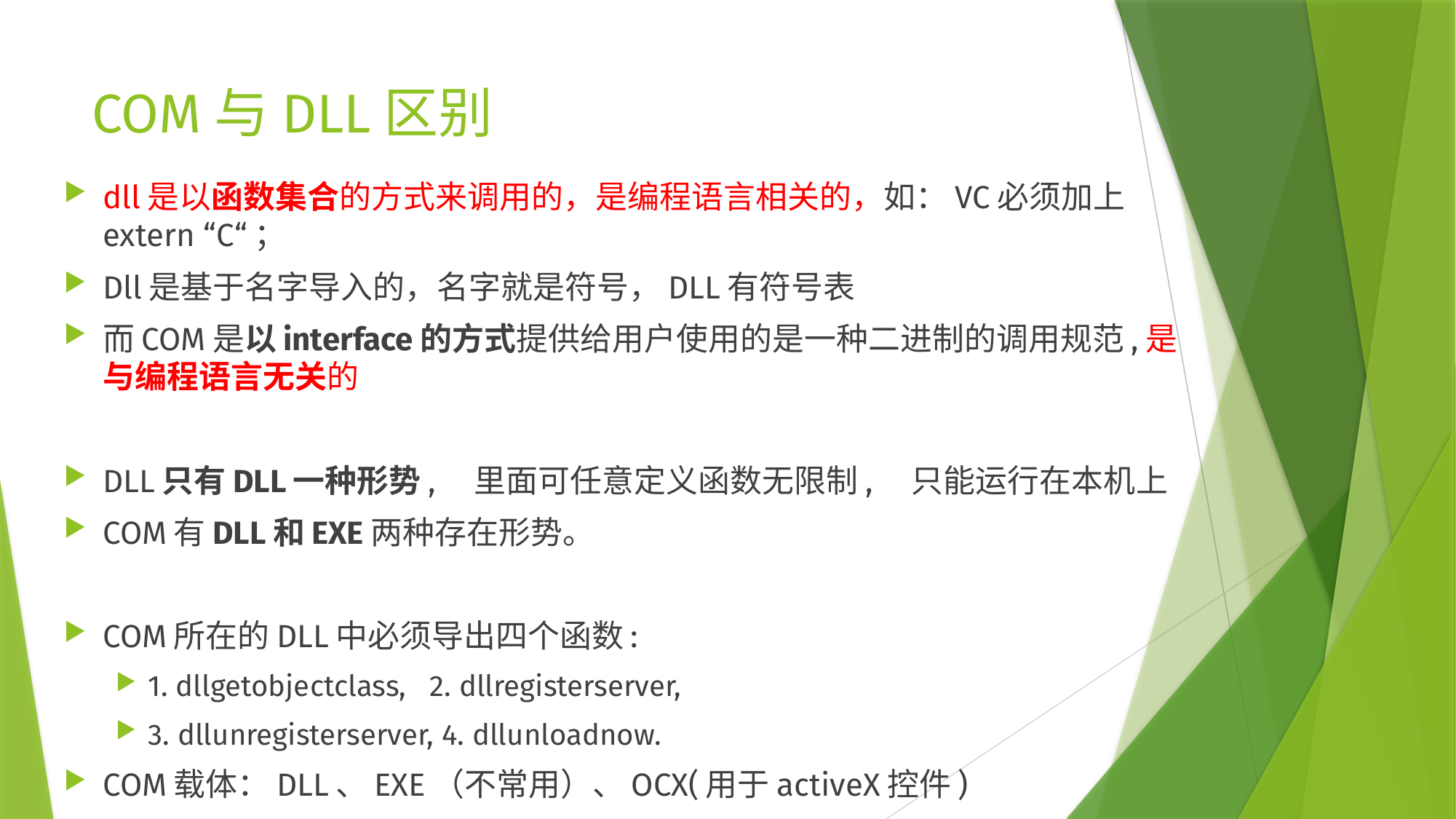

# COM与DLL区别
dll是以函数集合的方式来调用的，是编程语言相关的，如：VC必须加上extern “C“；
Dll是基于名字导入的，名字就是符号，DLL有符号表
而COM是以interface的方式提供给用户使用的是一种二进制的调用规范,是与编程语言无关的

DLL只有DLL一种形势,　里面可任意定义函数无限制,　只能运行在本机上
COM有DLL和EXE两种存在形势。

COM所在的DLL中必须导出四个函数:
1. dllgetobjectclass,   2. dllregisterserver,
3. dllunregisterserver, 4. dllunloadnow.
COM载体：DLL、EXE（不常用）、OCX(用于activeX控件)